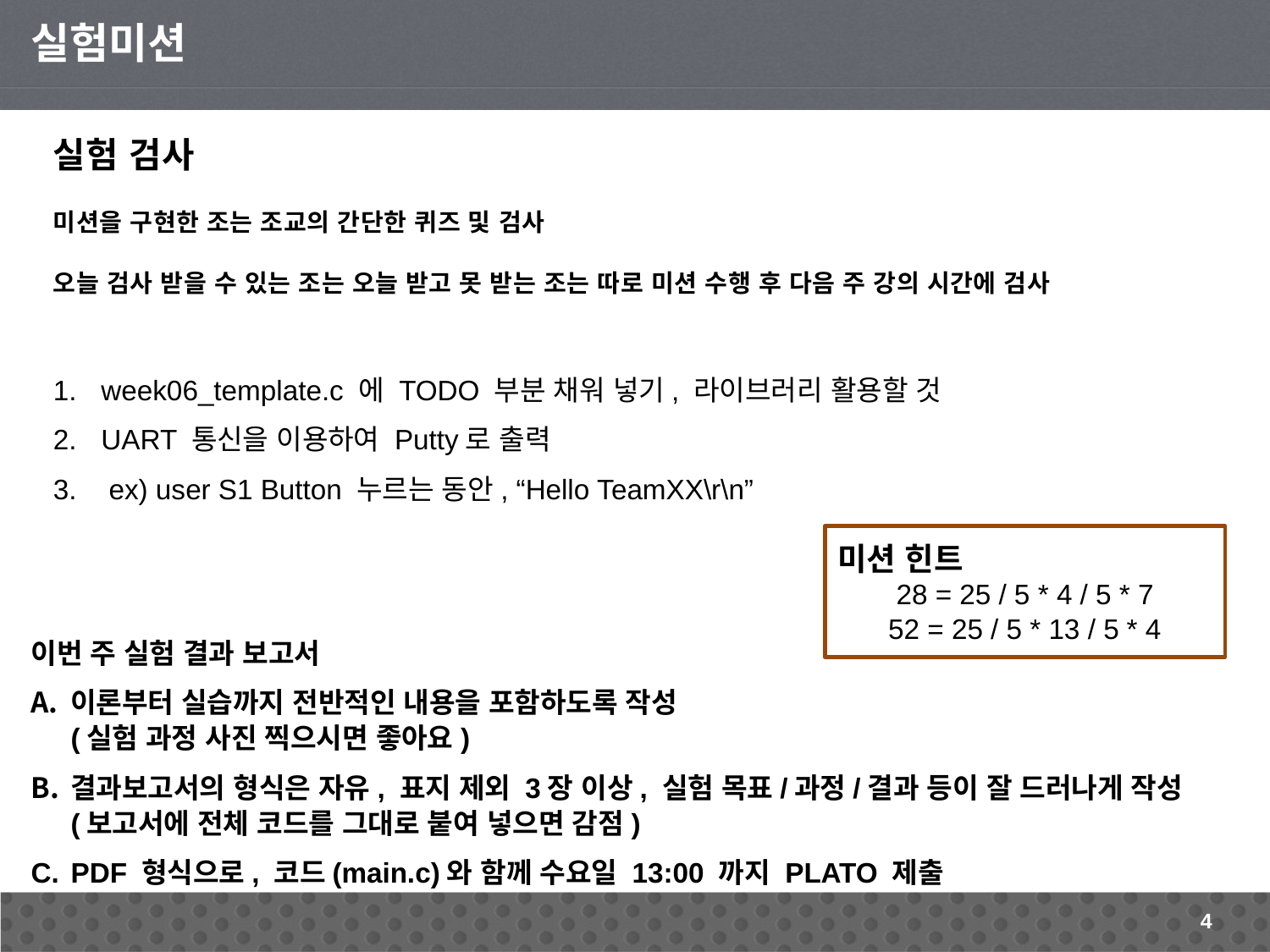

실험미션
실험 검사
미션을 구현한 조는 조교의 간단한 퀴즈 및 검사
오늘 검사 받을 수 있는 조는 오늘 받고 못 받는 조는 따로 미션 수행 후 다음 주 강의 시간에 검사

week06_template.c 에 TODO 부분 채워 넣기, 라이브러리 활용할 것
UART 통신을 이용하여 Putty로 출력
 ex) user S1 Button 누르는 동안, “Hello TeamXX\r\n”
미션 힌트
28 = 25 / 5 * 4 / 5 * 7
52 = 25 / 5 * 13 / 5 * 4
이번 주 실험 결과 보고서
이론부터 실습까지 전반적인 내용을 포함하도록 작성
(실험 과정 사진 찍으시면 좋아요)
결과보고서의 형식은 자유, 표지 제외 3장 이상, 실험 목표/과정/결과 등이 잘 드러나게 작성
(보고서에 전체 코드를 그대로 붙여 넣으면 감점)
PDF 형식으로, 코드(main.c)와 함께 수요일 13:00 까지 PLATO 제출
4